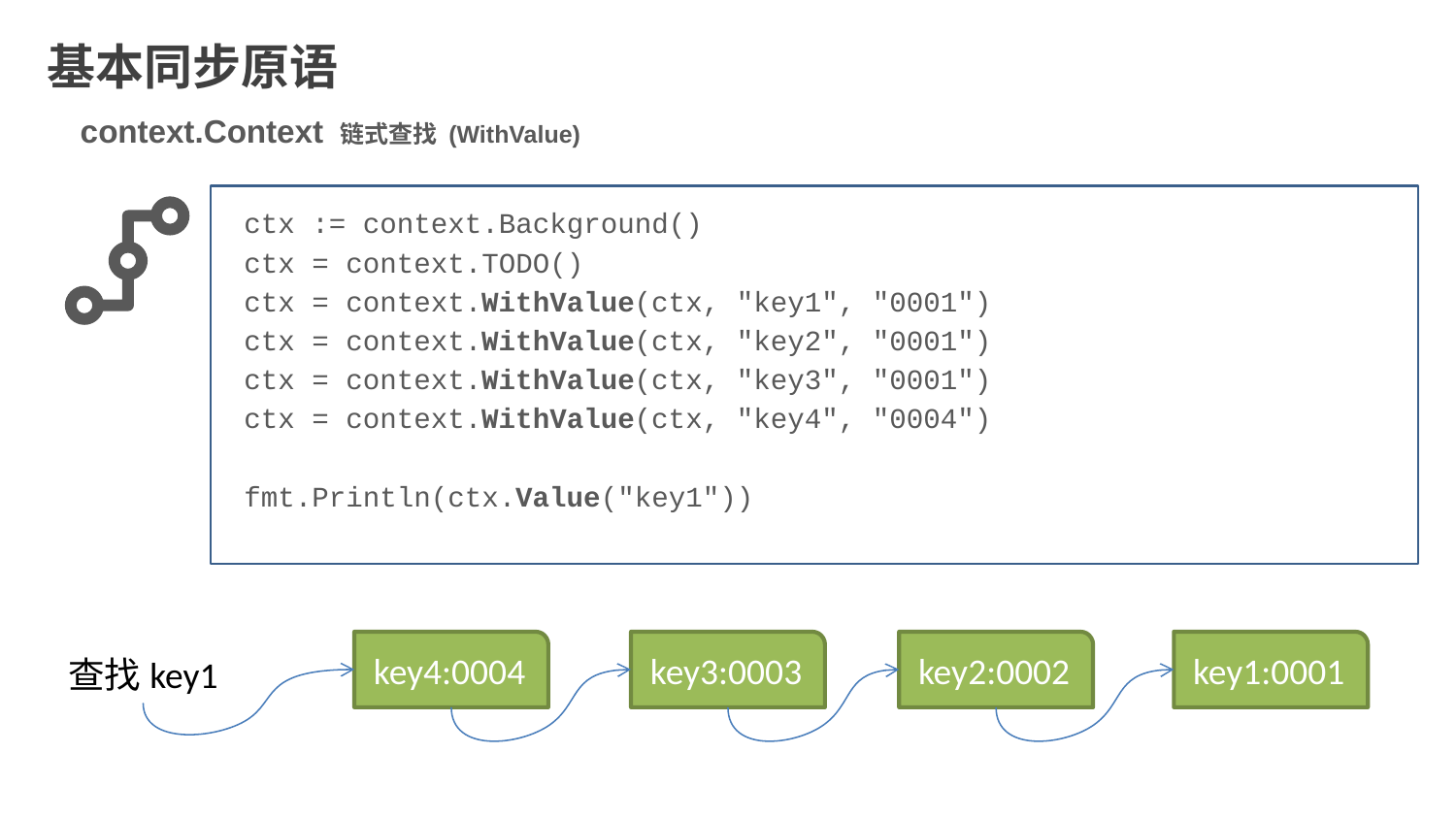

基本同步原语
context.Context 链式查找 (WithValue)
ctx := context.Background()
ctx = context.TODO()
ctx = context.WithValue(ctx, "key1", "0001")
ctx = context.WithValue(ctx, "key2", "0001")
ctx = context.WithValue(ctx, "key3", "0001")
ctx = context.WithValue(ctx, "key4", "0004")

fmt.Println(ctx.Value("key1"))

key4:0004
key3:0003
key2:0002
key1:0001
查找key1